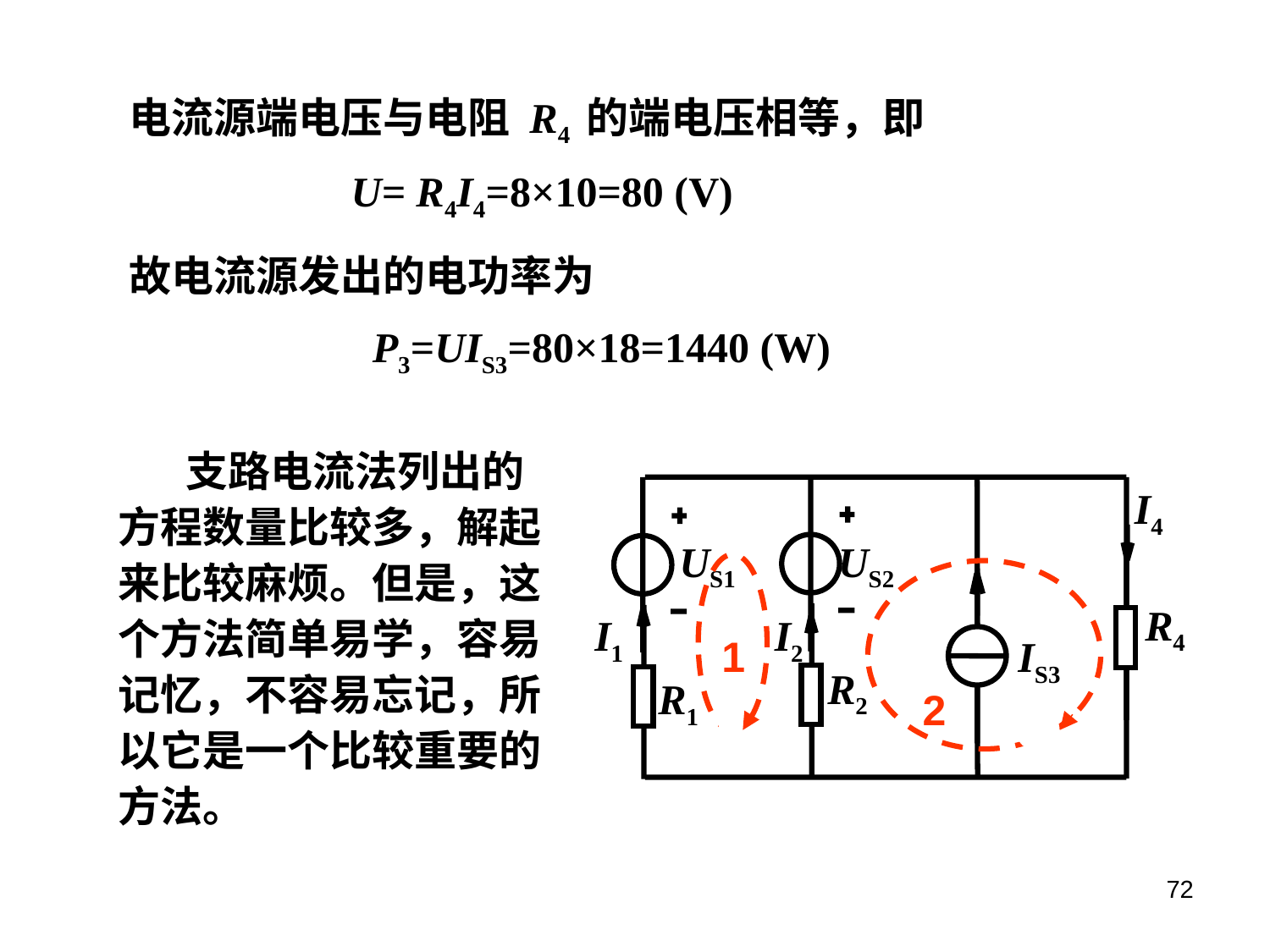

电流源端电压与电阻 R4 的端电压相等，即
U= R4I4=8×10=80 (V)
故电流源发出的电功率为
P3=UIS3=80×18=1440 (W)
      支路电流法列出的方程数量比较多，解起来比较麻烦。但是，这个方法简单易学，容易记忆，不容易忘记，所以它是一个比较重要的方法。

I4

US1
US2

R4
I1
I2

1
 IS3
R2
R1
2

72